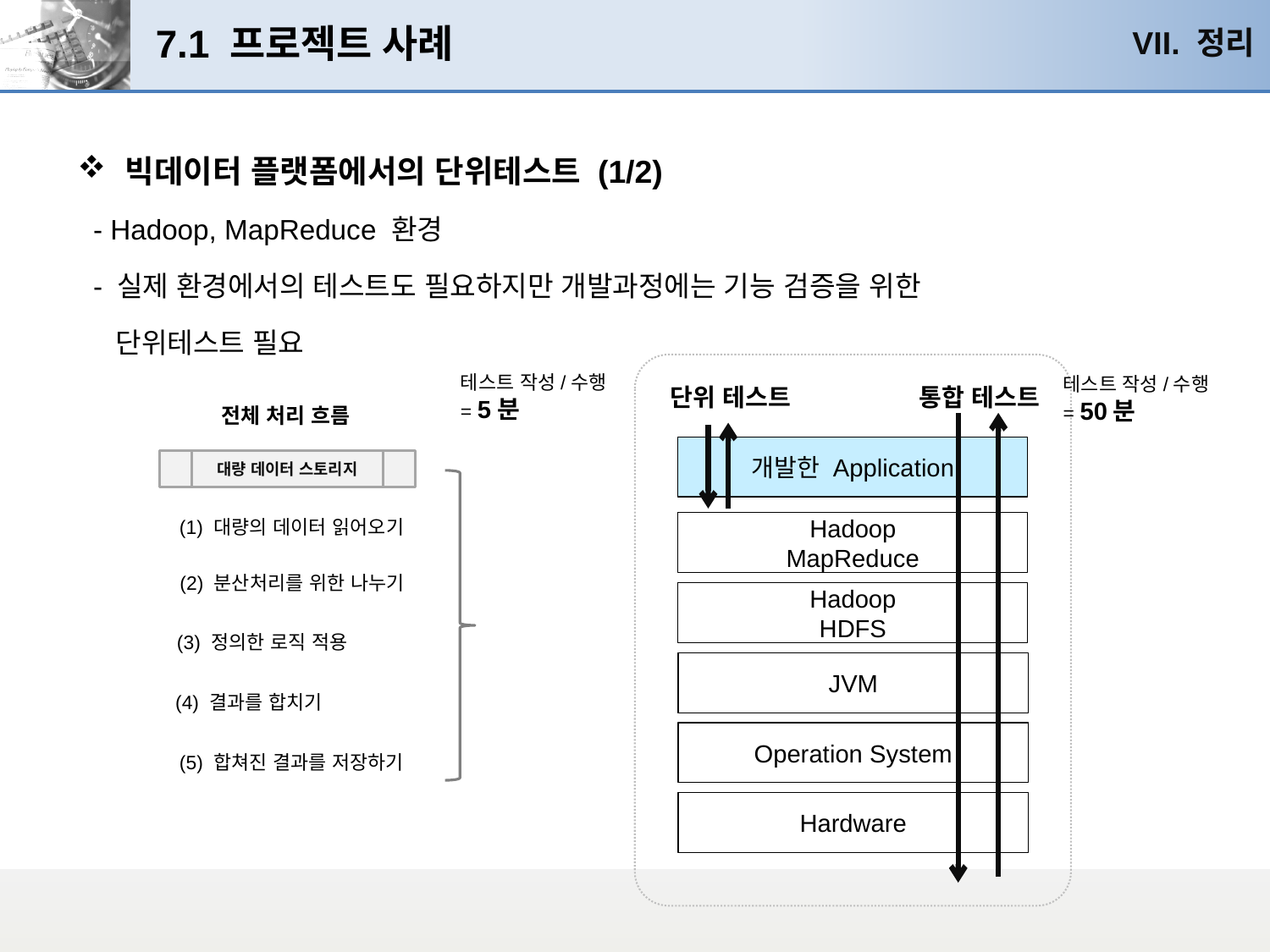

# 7.1 프로젝트 사례
VII. 정리
빅데이터 플랫폼에서의 단위테스트 (1/2)
  - Hadoop, MapReduce 환경
  - 실제 환경에서의 테스트도 필요하지만 개발과정에는 기능 검증을 위한
    단위테스트 필요

테스트 작성/수행
= 5분
테스트 작성/수행
= 50분
단위 테스트
통합 테스트
전체 처리 흐름
개발한 Application
대량 데이터 스토리지

(1) 대량의 데이터 읽어오기
Hadoop
MapReduce
(2) 분산처리를 위한 나누기
Hadoop
HDFS
(3) 정의한 로직 적용
JVM
(4) 결과를 합치기
Operation System
(5) 합쳐진 결과를 저장하기
Hardware